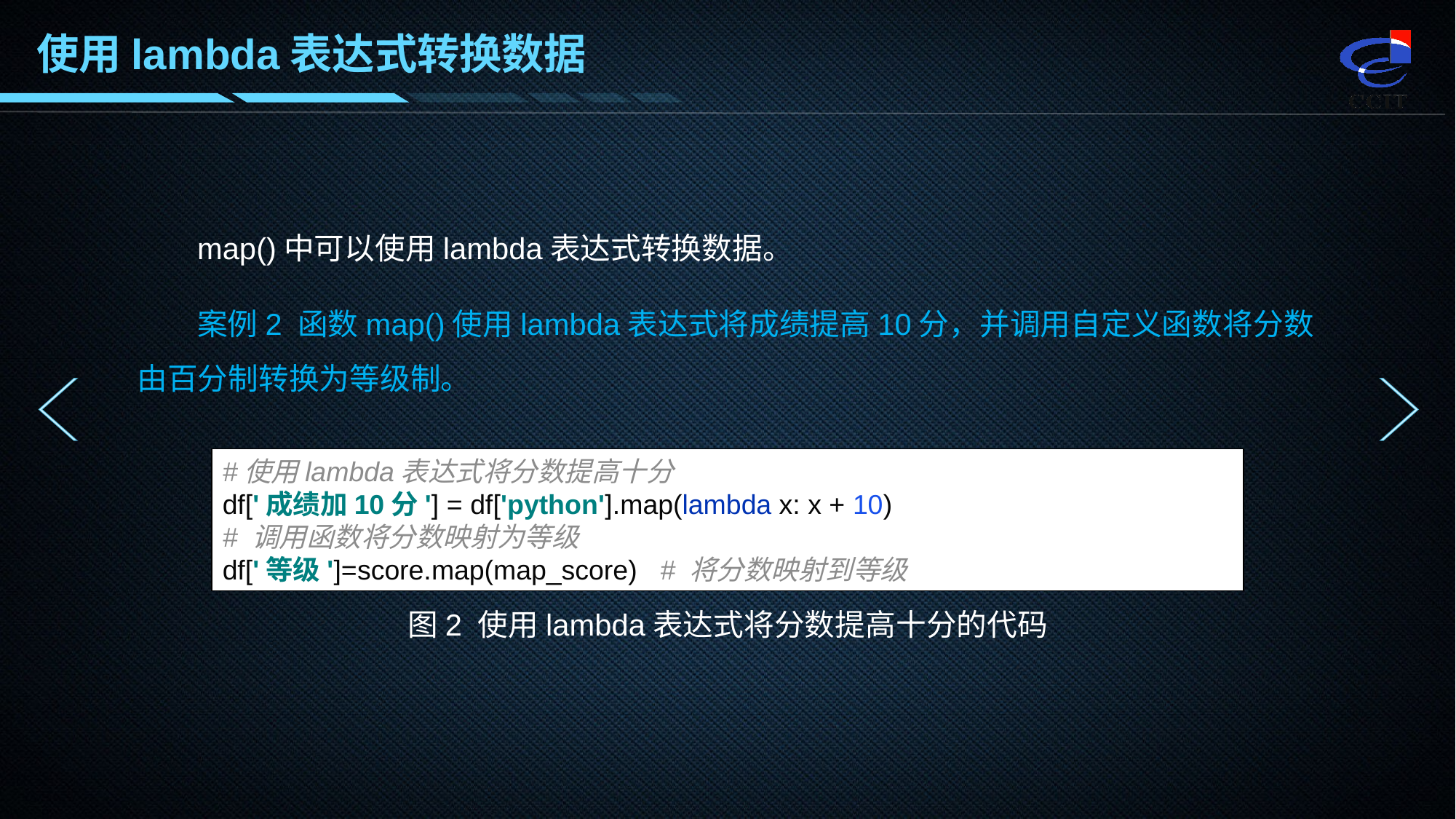

使用lambda表达式转换数据
map()中可以使用lambda表达式转换数据。
案例2 函数map()使用lambda表达式将成绩提高10分，并调用自定义函数将分数由百分制转换为等级制。
#使用lambda表达式将分数提高十分
df['成绩加10分'] = df['python'].map(lambda x: x + 10)
# 调用函数将分数映射为等级
df['等级']=score.map(map_score)   # 将分数映射到等级
图2 使用lambda表达式将分数提高十分的代码